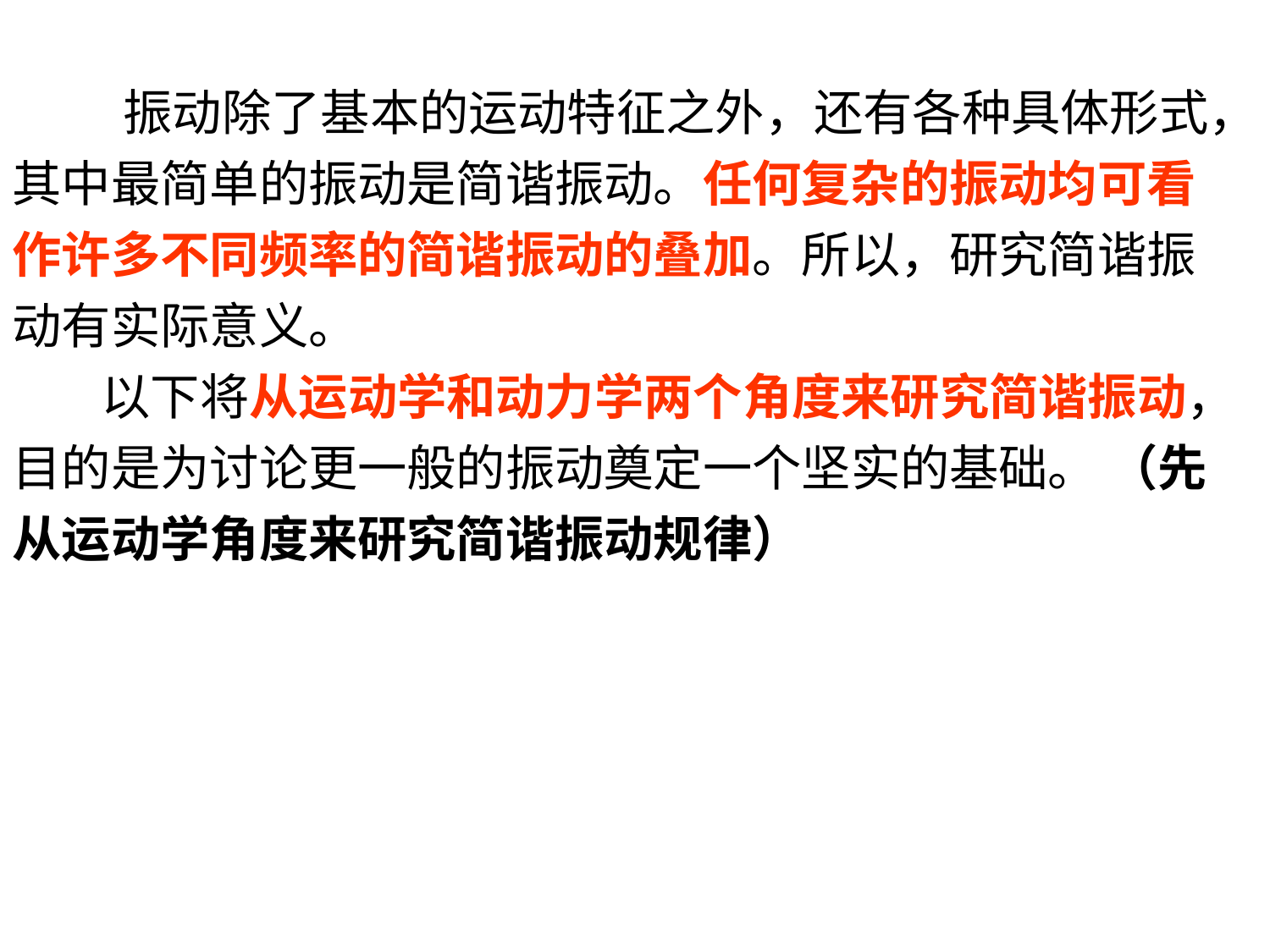

振动除了基本的运动特征之外，还有各种具体形式，其中最简单的振动是简谐振动。任何复杂的振动均可看作许多不同频率的简谐振动的叠加。所以，研究简谐振动有实际意义。
       以下将从运动学和动力学两个角度来研究简谐振动，目的是为讨论更一般的振动奠定一个坚实的基础。 （先从运动学角度来研究简谐振动规律）